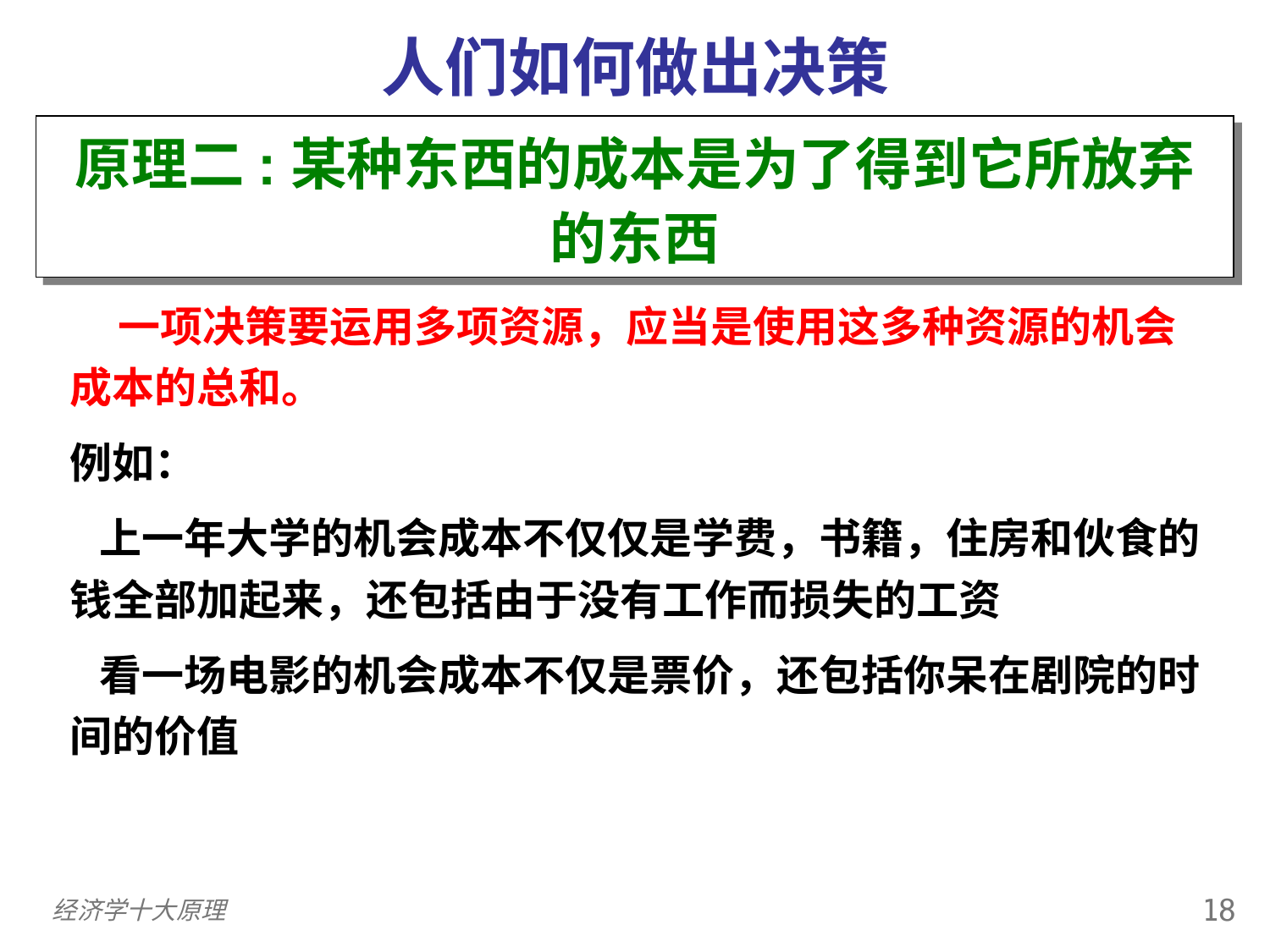

人们如何做出决策
原理二:某种东西的成本是为了得到它所放弃的东西
    一项决策要运用多项资源，应当是使用这多种资源的机会成本的总和。
例如：
  上一年大学的机会成本不仅仅是学费，书籍，住房和伙食的钱全部加起来，还包括由于没有工作而损失的工资
  看一场电影的机会成本不仅是票价，还包括你呆在剧院的时间的价值
18
经济学十大原理